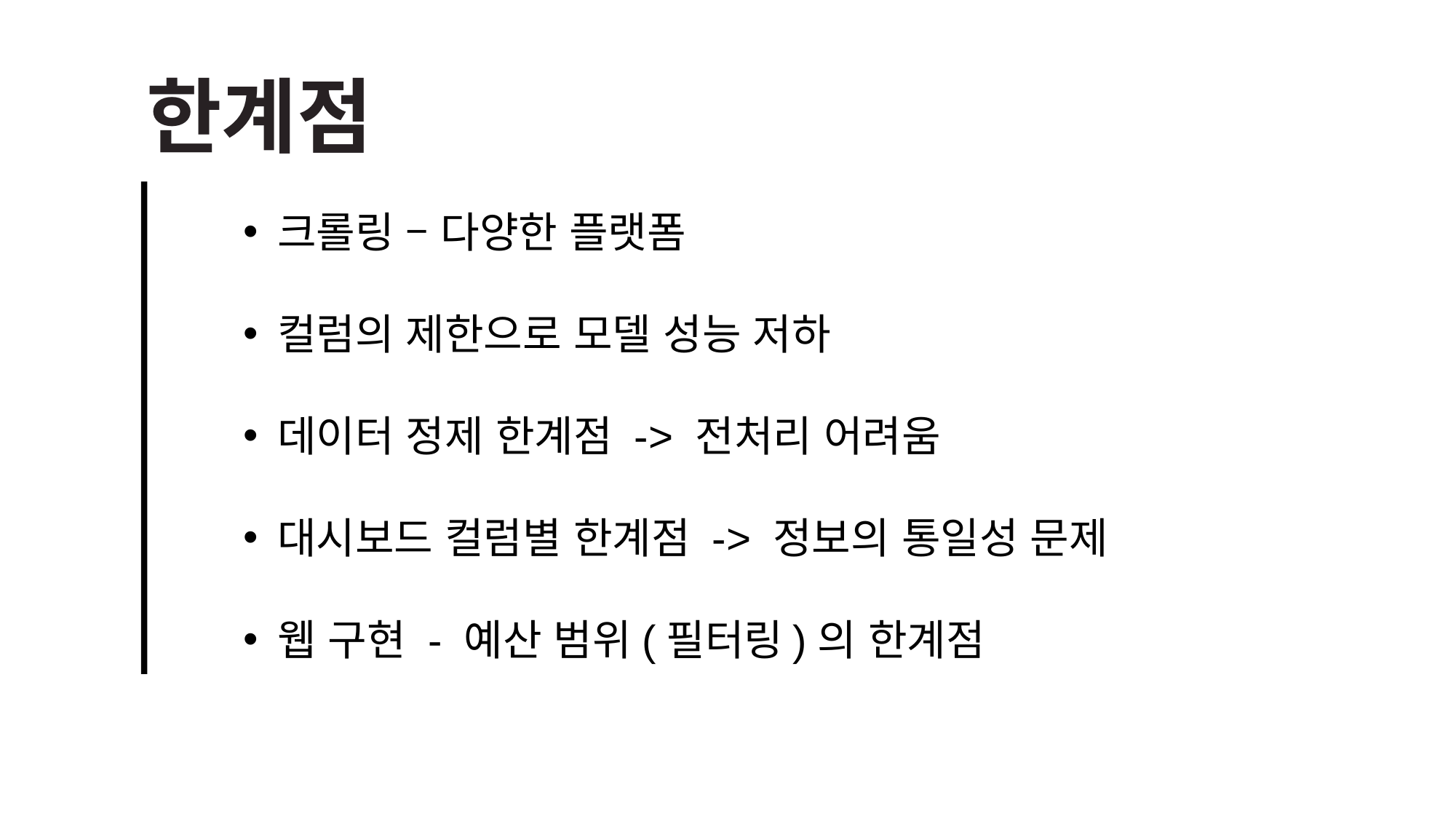

한계점

크롤링 – 다양한 플랫폼

컬럼의 제한으로 모델 성능 저하

데이터 정제 한계점 -> 전처리 어려움

대시보드 컬럼별 한계점 -> 정보의 통일성 문제

웹 구현 - 예산 범위(필터링)의 한계점